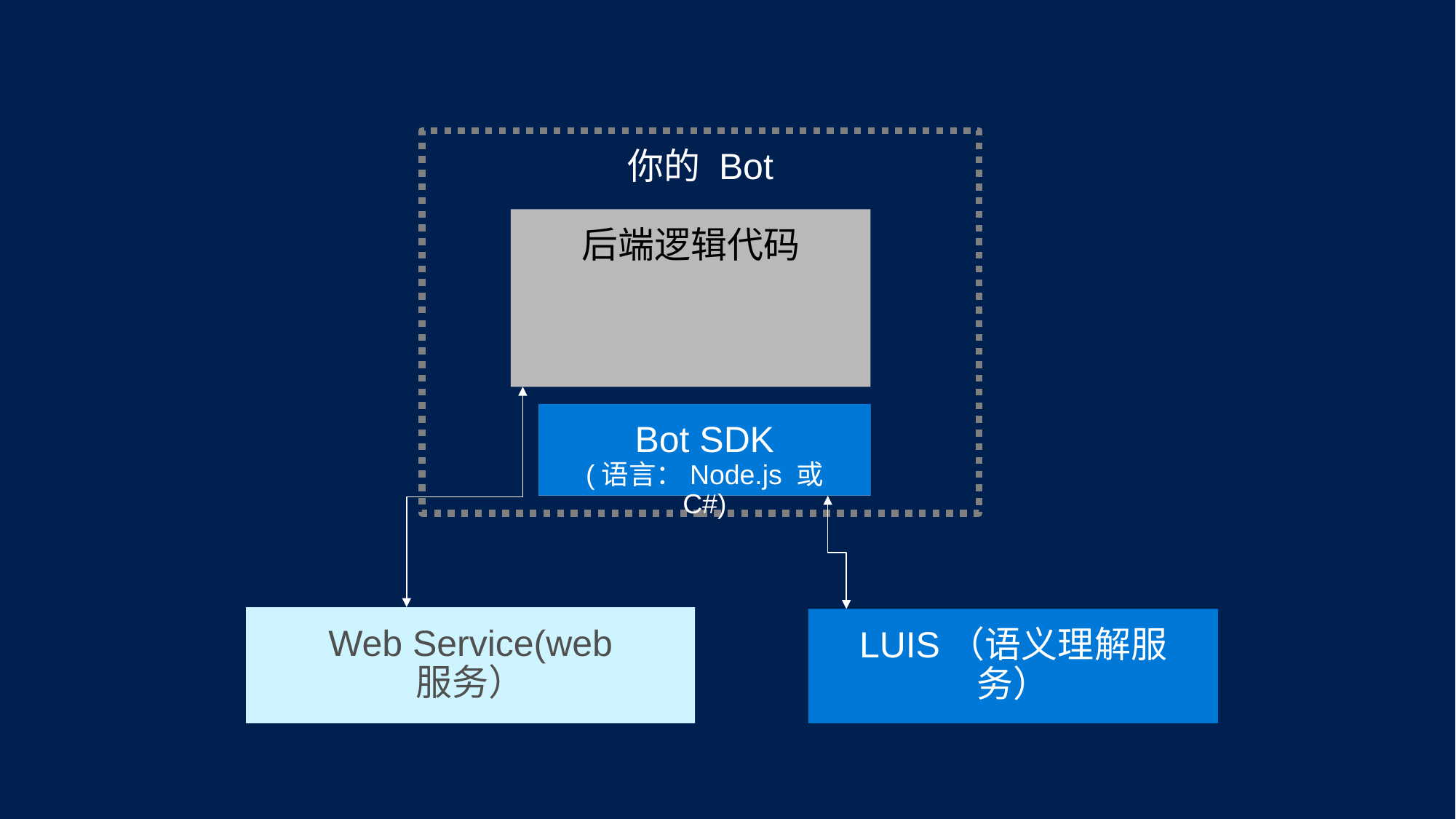

你的 Bot
后端逻辑代码
Web Service(web
服务）
Bot SDK
(语言：Node.js 或 C#)
Bot 对话逻辑
LUIS（语义理解服务）